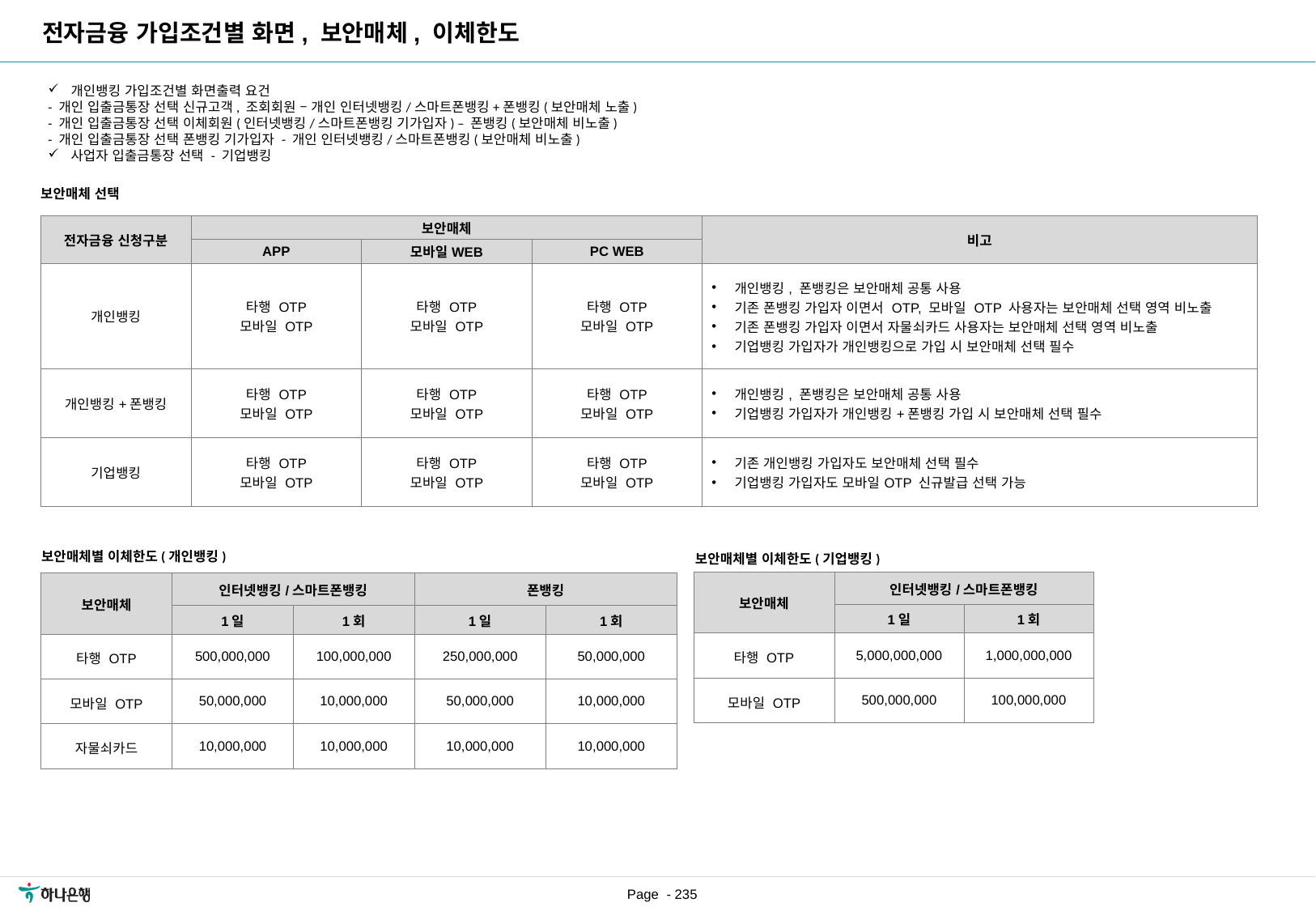

전자금융 가입조건별 화면, 보안매체, 이체한도
개인뱅킹 가입조건별 화면출력 요건
- 개인 입출금통장 선택 신규고객, 조회회원 – 개인 인터넷뱅킹/스마트폰뱅킹+폰뱅킹(보안매체 노출)
- 개인 입출금통장 선택 이체회원(인터넷뱅킹/스마트폰뱅킹 기가입자) – 폰뱅킹(보안매체 비노출)
- 개인 입출금통장 선택 폰뱅킹 기가입자 - 개인 인터넷뱅킹/스마트폰뱅킹(보안매체 비노출)
사업자 입출금통장 선택 - 기업뱅킹
보안매체 선택
| 전자금융 신청구분 | 보안매체 |  |  | 비고 |
| --- | --- | --- | --- | --- |
|  | APP | 모바일WEB | PC WEB |  |
| 개인뱅킹 | 타행 OTP 모바일 OTP | 타행 OTP 모바일 OTP | 타행 OTP 모바일 OTP | 개인뱅킹, 폰뱅킹은 보안매체 공통 사용 기존 폰뱅킹 가입자 이면서 OTP, 모바일 OTP 사용자는 보안매체 선택 영역 비노출 기존 폰뱅킹 가입자 이면서 자물쇠카드 사용자는 보안매체 선택 영역 비노출 기업뱅킹 가입자가 개인뱅킹으로 가입 시 보안매체 선택 필수 |
| 개인뱅킹+폰뱅킹 | 타행 OTP 모바일 OTP | 타행 OTP 모바일 OTP | 타행 OTP 모바일 OTP | 개인뱅킹, 폰뱅킹은 보안매체 공통 사용 기업뱅킹 가입자가 개인뱅킹+폰뱅킹 가입 시 보안매체 선택 필수 |
| 기업뱅킹 | 타행 OTP 모바일 OTP | 타행 OTP 모바일 OTP | 타행 OTP 모바일 OTP | 기존 개인뱅킹 가입자도 보안매체 선택 필수 기업뱅킹 가입자도 모바일OTP 신규발급 선택 가능 |
보안매체별 이체한도(개인뱅킹)
보안매체별 이체한도(기업뱅킹)
| 보안매체 | 인터넷뱅킹/스마트폰뱅킹 |  |
| --- | --- | --- |
|  | 1일 | 1회 |
| 타행 OTP | 5,000,000,000 | 1,000,000,000 |
| 모바일 OTP | 500,000,000 | 100,000,000 |
| 보안매체 | 인터넷뱅킹/스마트폰뱅킹 |  | 폰뱅킹 |  |
| --- | --- | --- | --- | --- |
|  | 1일 | 1회 | 1일 | 1회 |
| 타행 OTP | 500,000,000 | 100,000,000 | 250,000,000 | 50,000,000 |
| 모바일 OTP | 50,000,000 | 10,000,000 | 50,000,000 | 10,000,000 |
| 자물쇠카드 | 10,000,000 | 10,000,000 | 10,000,000 | 10,000,000 |